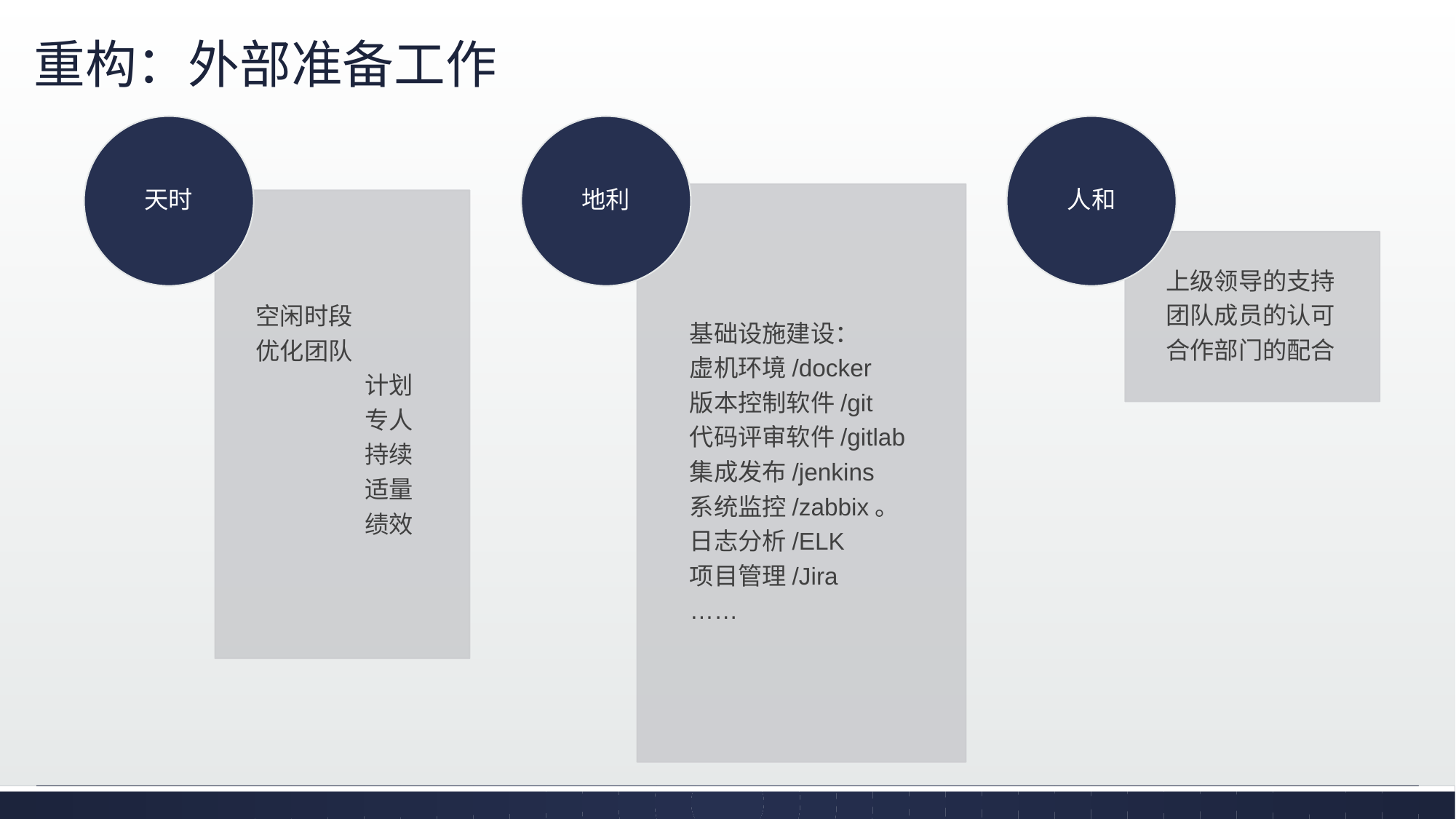

# 重构：外部准备工作

空闲时段
优化团队
	计划
	专人
	持续
	适量
	绩效
天时
基础设施建设：
虚机环境/docker
版本控制软件/git
代码评审软件/gitlab
集成发布/jenkins
系统监控/zabbix。
日志分析/ELK
项目管理/Jira
……
地利
上级领导的支持
团队成员的认可
合作部门的配合
人和